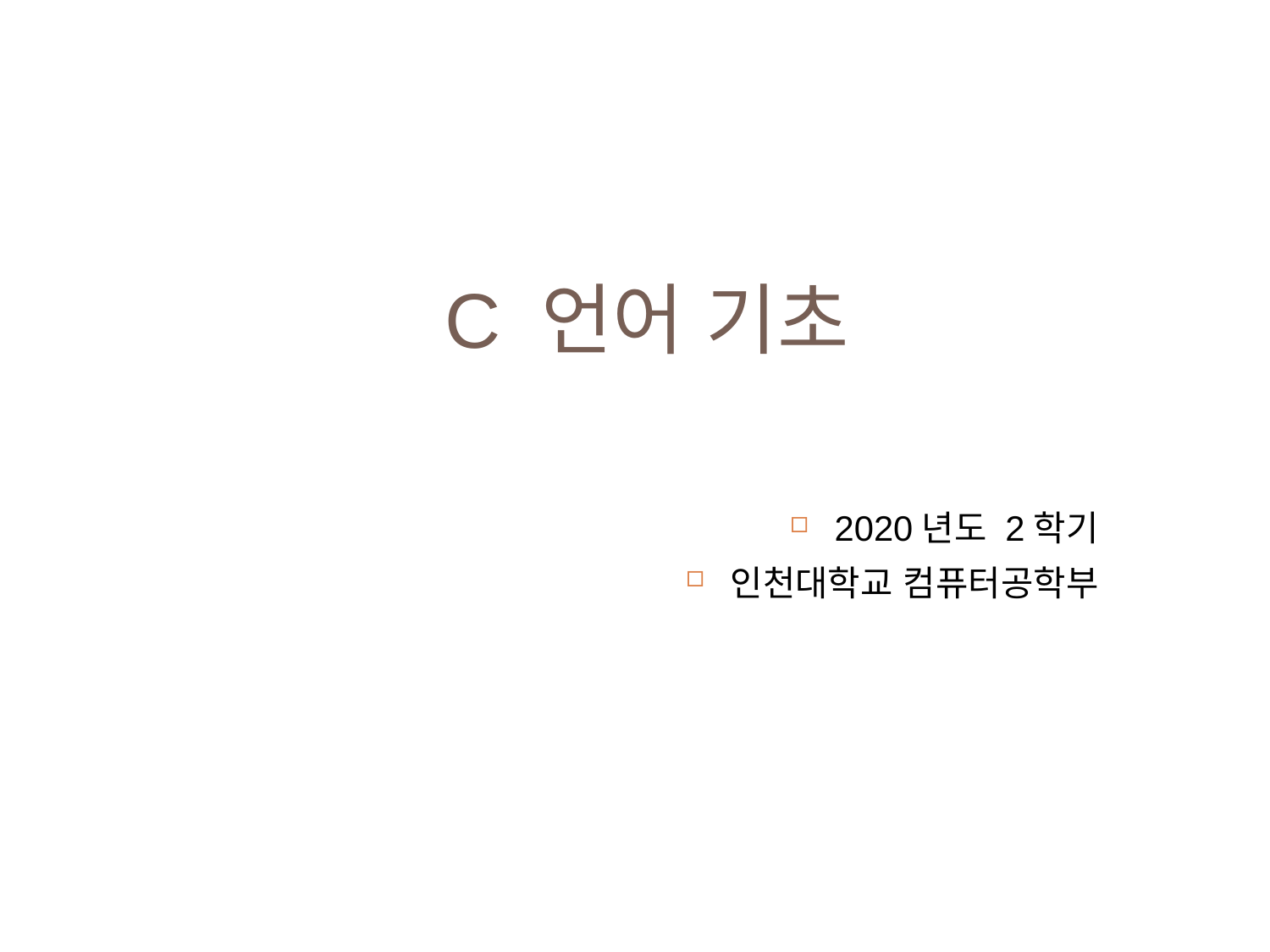

C 언어 기초
2020년도 2학기
인천대학교 컴퓨터공학부